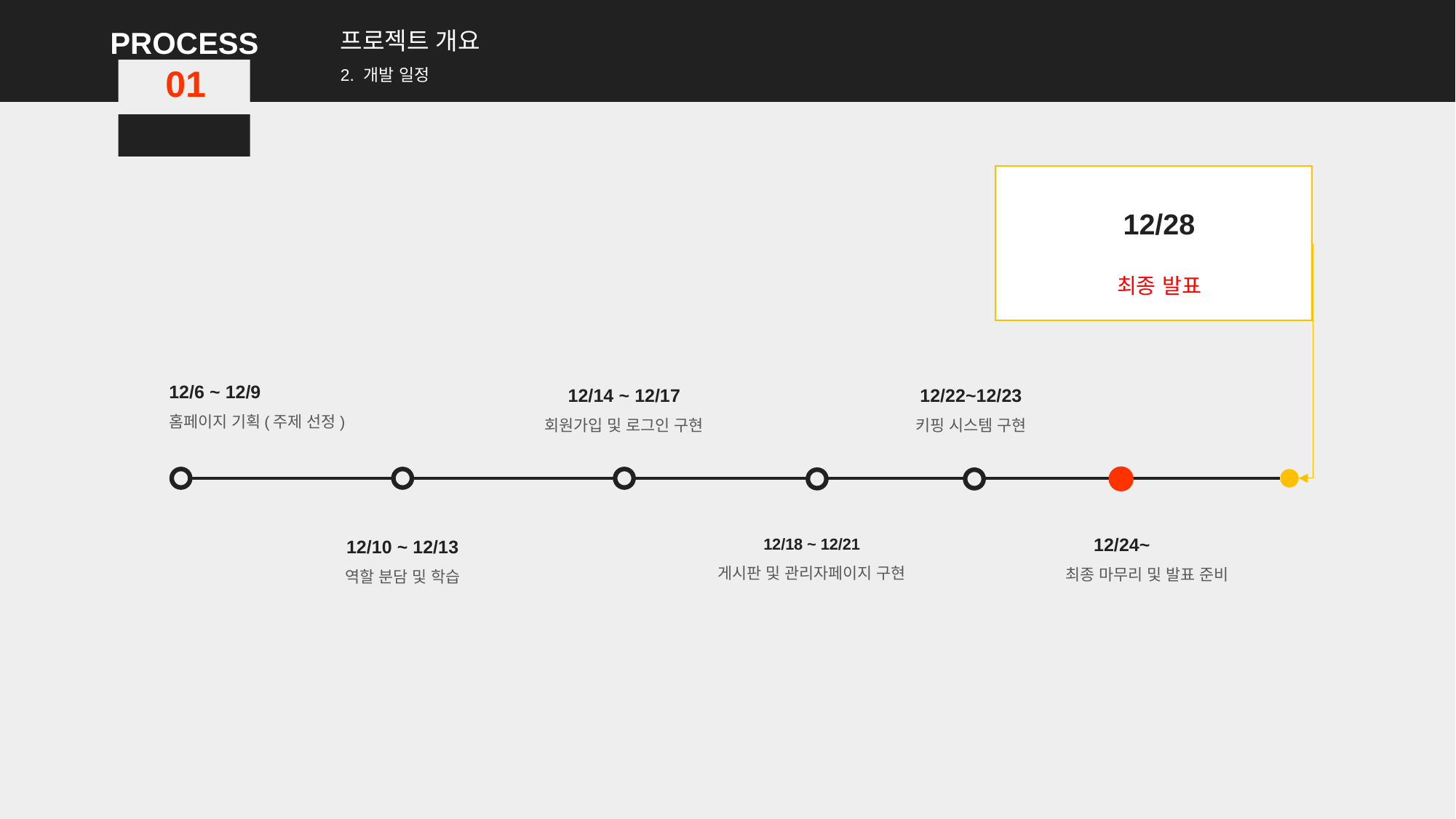

PROCESS
프로젝트 개요
2. 개발 일정
01

12/28

최종 발표
12/6 ~ 12/9
홈페이지 기획(주제 선정)
12/14 ~ 12/17
회원가입 및 로그인 구현
12/22~12/23
키핑 시스템 구현

12/24~
최종 마무리 및 발표 준비
12/10 ~ 12/13
역할 분담 및 학습
12/18 ~ 12/21
게시판 및 관리자페이지 구현